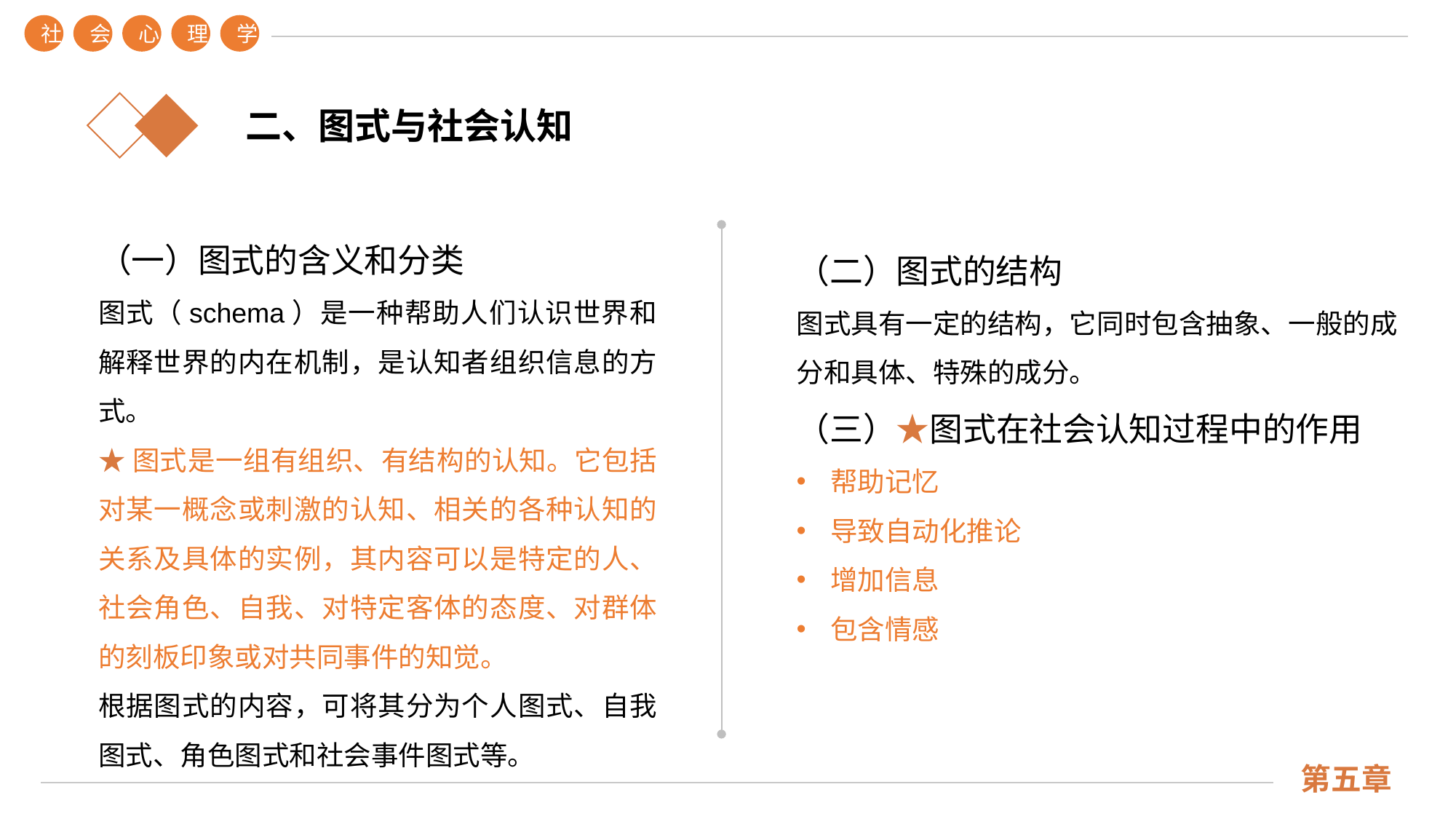

社
会
心
理
学

二、图式与社会认知
（一）图式的含义和分类
图式（schema）是一种帮助人们认识世界和解释世界的内在机制，是认知者组织信息的方式。
★图式是一组有组织、有结构的认知。它包括对某一概念或刺激的认知、相关的各种认知的关系及具体的实例，其内容可以是特定的人、社会角色、自我、对特定客体的态度、对群体的刻板印象或对共同事件的知觉。
根据图式的内容，可将其分为个人图式、自我图式、角色图式和社会事件图式等。

（二）图式的结构
图式具有一定的结构，它同时包含抽象、一般的成分和具体、特殊的成分。
（三）★图式在社会认知过程中的作用
帮助记忆
导致自动化推论
增加信息
包含情感

第五章